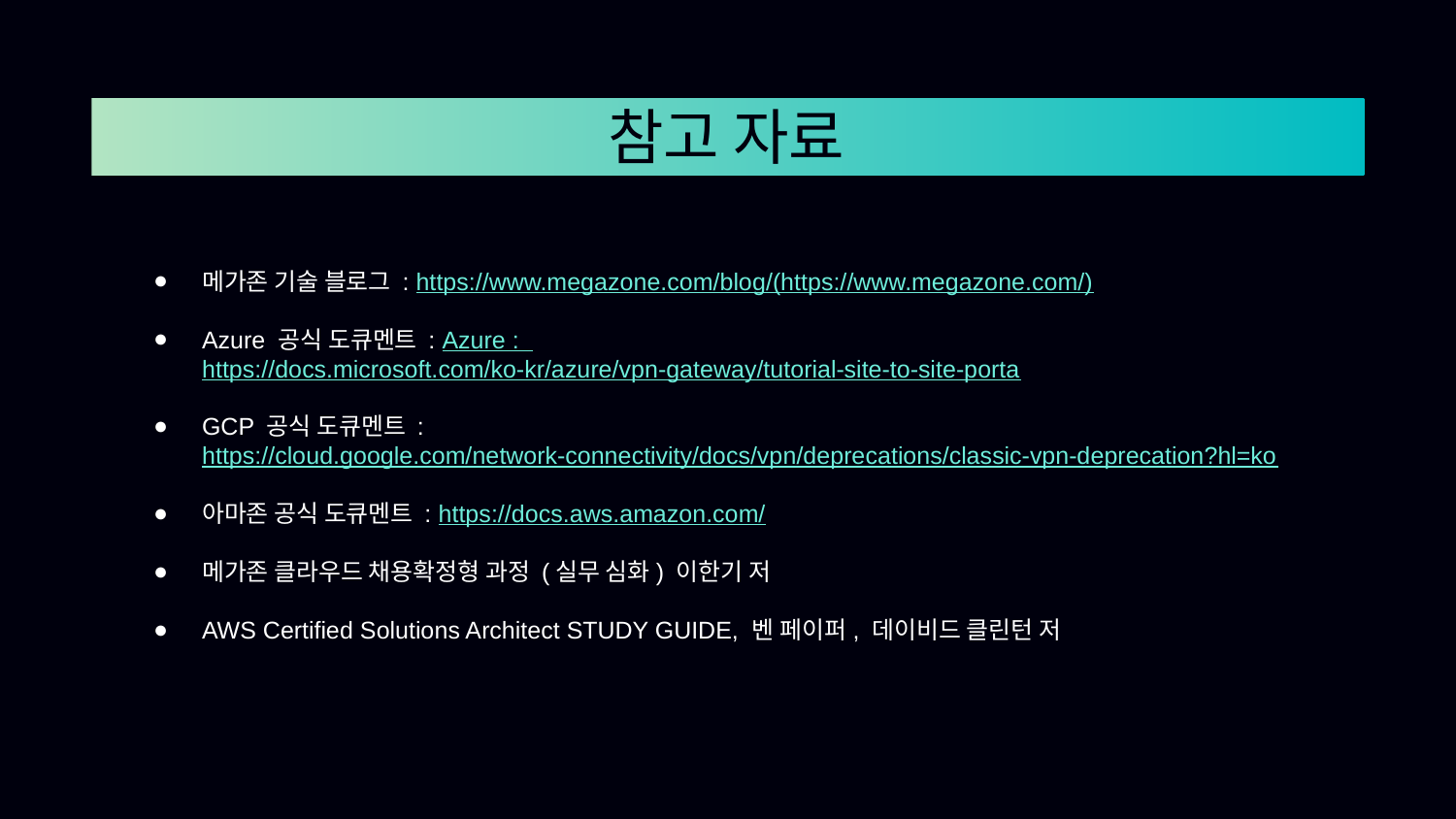

# 참고 자료

메가존 기술 블로그 : https://www.megazone.com/blog/(https://www.megazone.com/)

Azure 공식 도큐멘트 : Azure :  https://docs.microsoft.com/ko-kr/azure/vpn-gateway/tutorial-site-to-site-porta

GCP 공식 도큐멘트 : https://cloud.google.com/network-connectivity/docs/vpn/deprecations/classic-vpn-deprecation?hl=ko

아마존 공식 도큐멘트 : https://docs.aws.amazon.com/

메가존 클라우드 채용확정형 과정 (실무 심화) 이한기 저

AWS Certified Solutions Architect STUDY GUIDE, 벤 페이퍼, 데이비드 클린턴 저